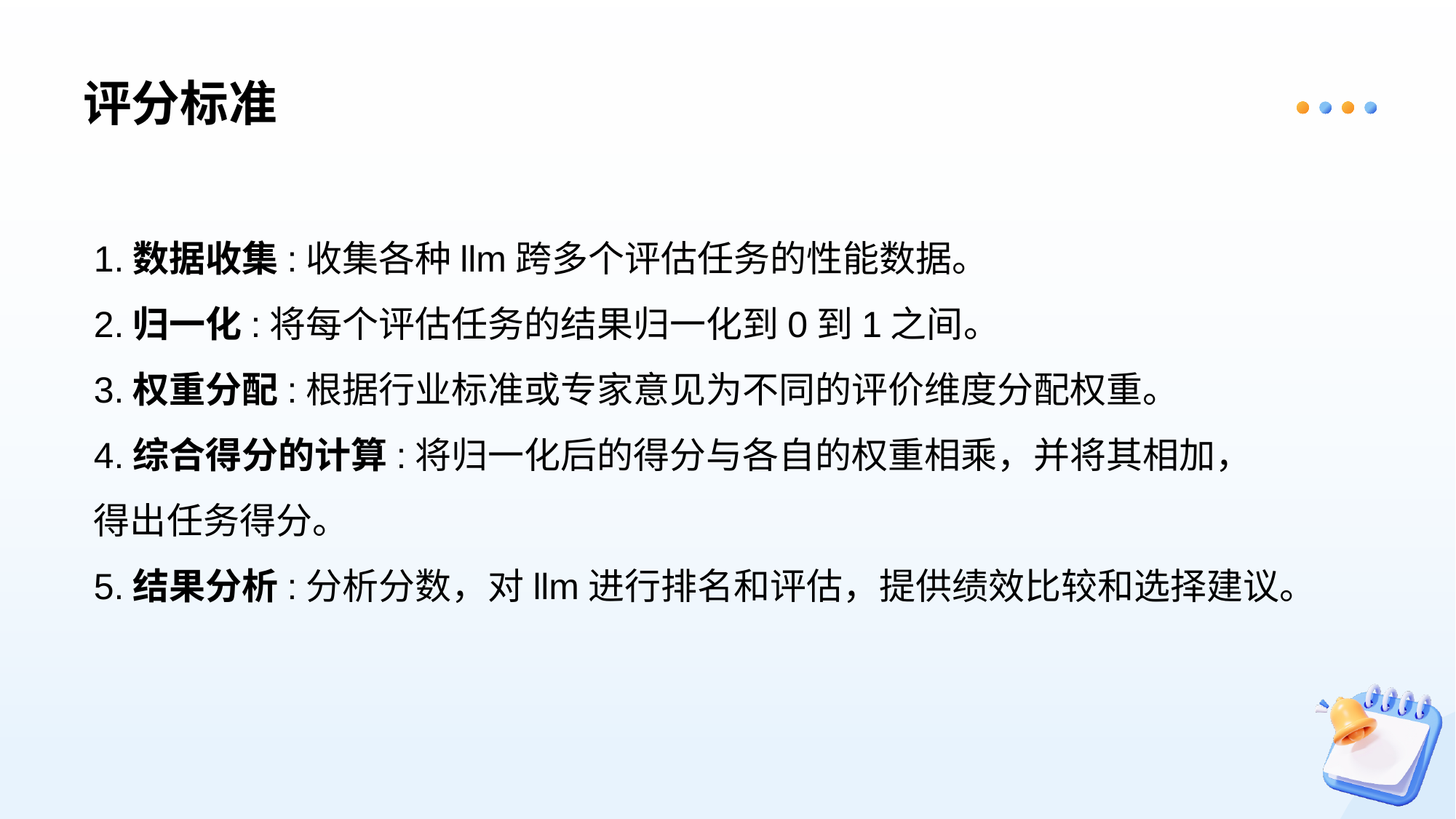

# 评分标准
1.数据收集:收集各种llm跨多个评估任务的性能数据。
2.归一化:将每个评估任务的结果归一化到0到1之间。
3.权重分配:根据行业标准或专家意见为不同的评价维度分配权重。
4.综合得分的计算:将归一化后的得分与各自的权重相乘，并将其相加，
得出任务得分。
5.结果分析:分析分数，对llm进行排名和评估，提供绩效比较和选择建议。